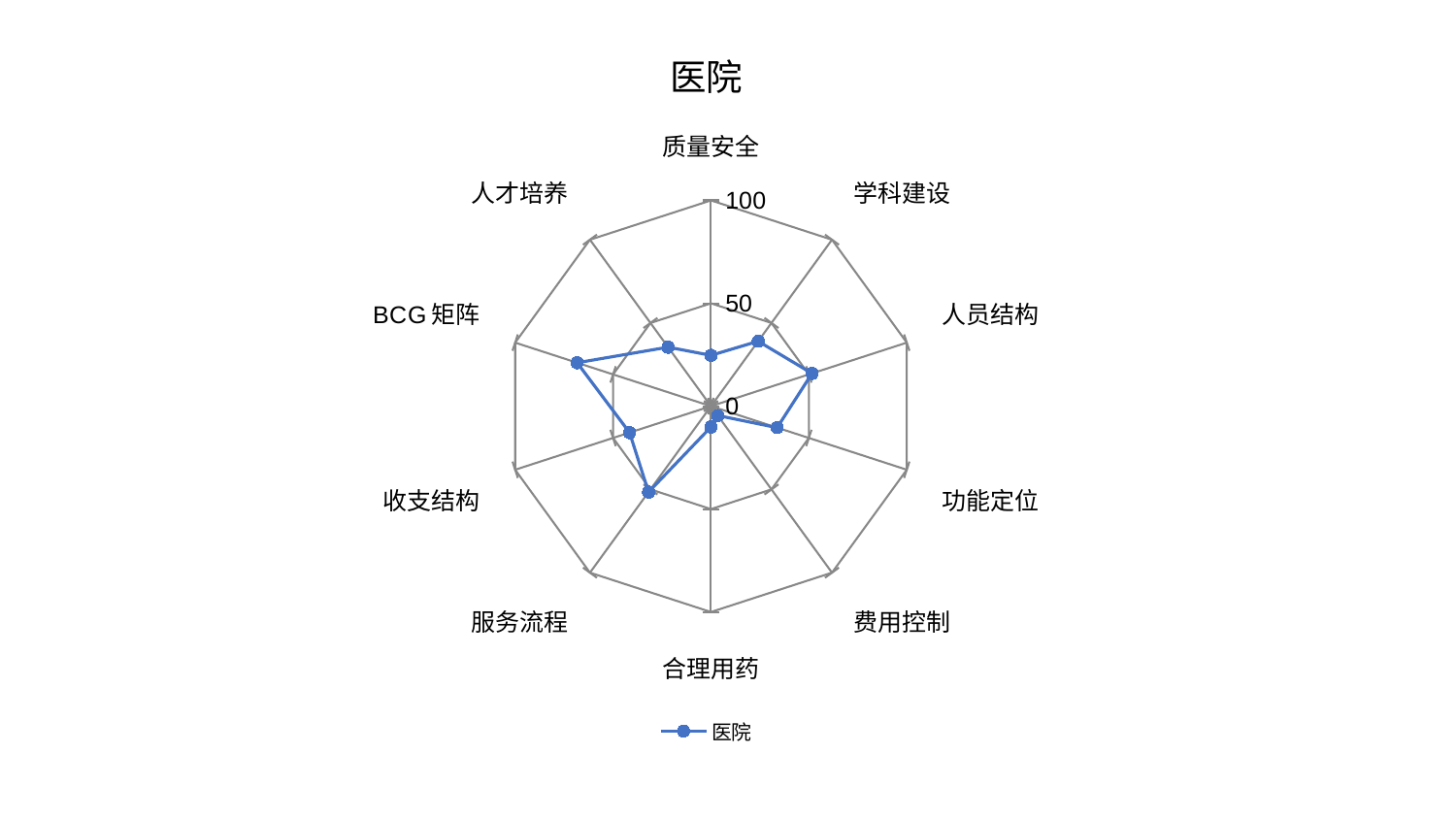

### Chart: 医院

| Category | 医院 |
|---|---|
| 质量安全 | 24.721031987230806 |
| 学科建设 | 39.017437941910565 |
| 人员结构 | 51.61240620627745 |
| 功能定位 | 33.80257317608335 |
| 费用控制 | 5.641770790725117 |
| 合理用药 | 10.11314173069891 |
| 服务流程 | 51.59040550398939 |
| 收支结构 | 41.59504062083707 |
| BCG矩阵 | 68.3491336680153 |
| 人才培养 | 35.4467915702 |
149